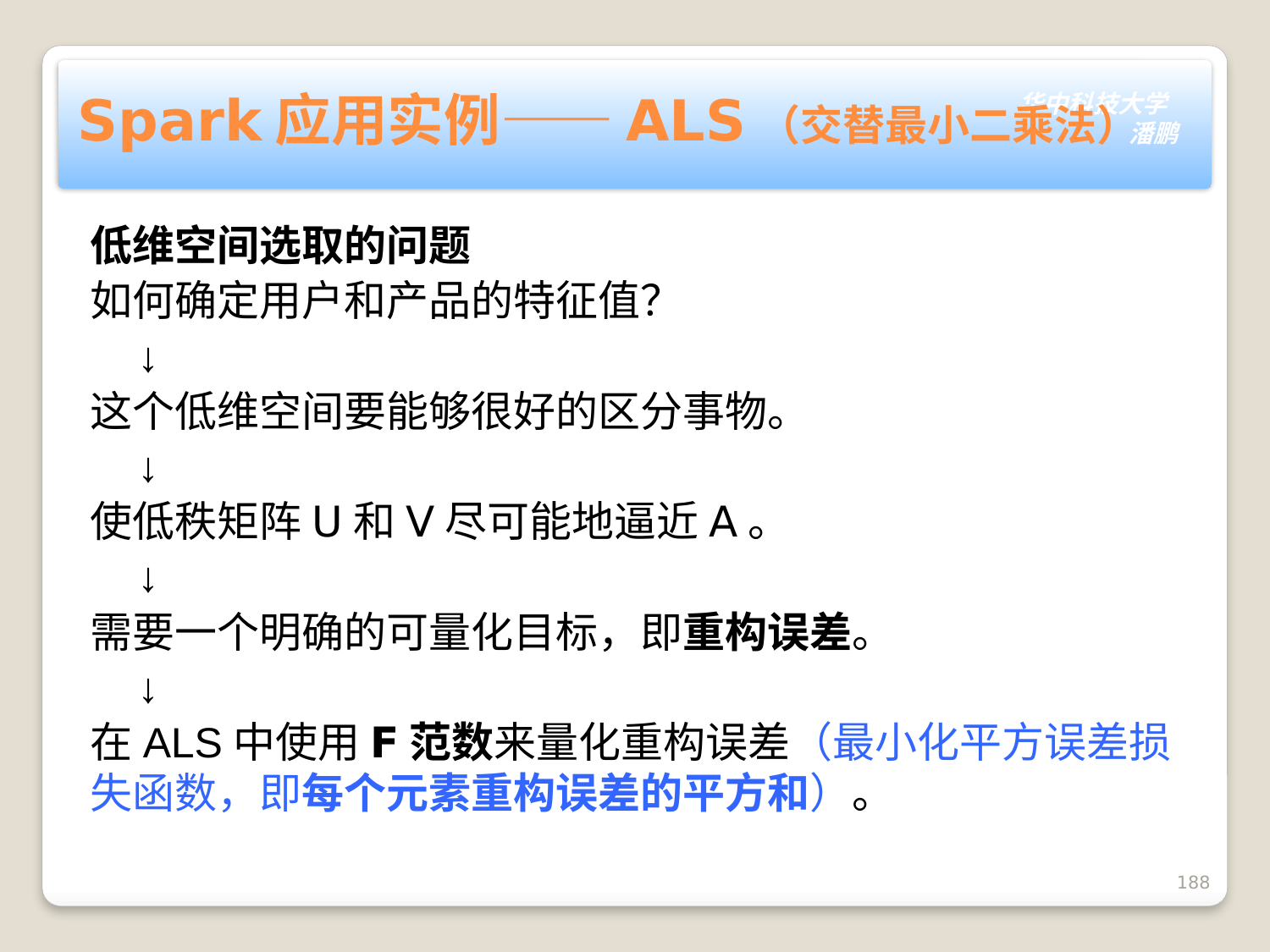

# Spark应用实例——ALS（交替最小二乘法）
低维空间选取的问题
如何确定用户和产品的特征值？
    ↓
这个低维空间要能够很好的区分事物。
    ↓
使低秩矩阵U和V尽可能地逼近A。
    ↓
需要一个明确的可量化目标，即重构误差。
    ↓
在ALS中使用F范数来量化重构误差（最小化平方误差损失函数，即每个元素重构误差的平方和）。
188